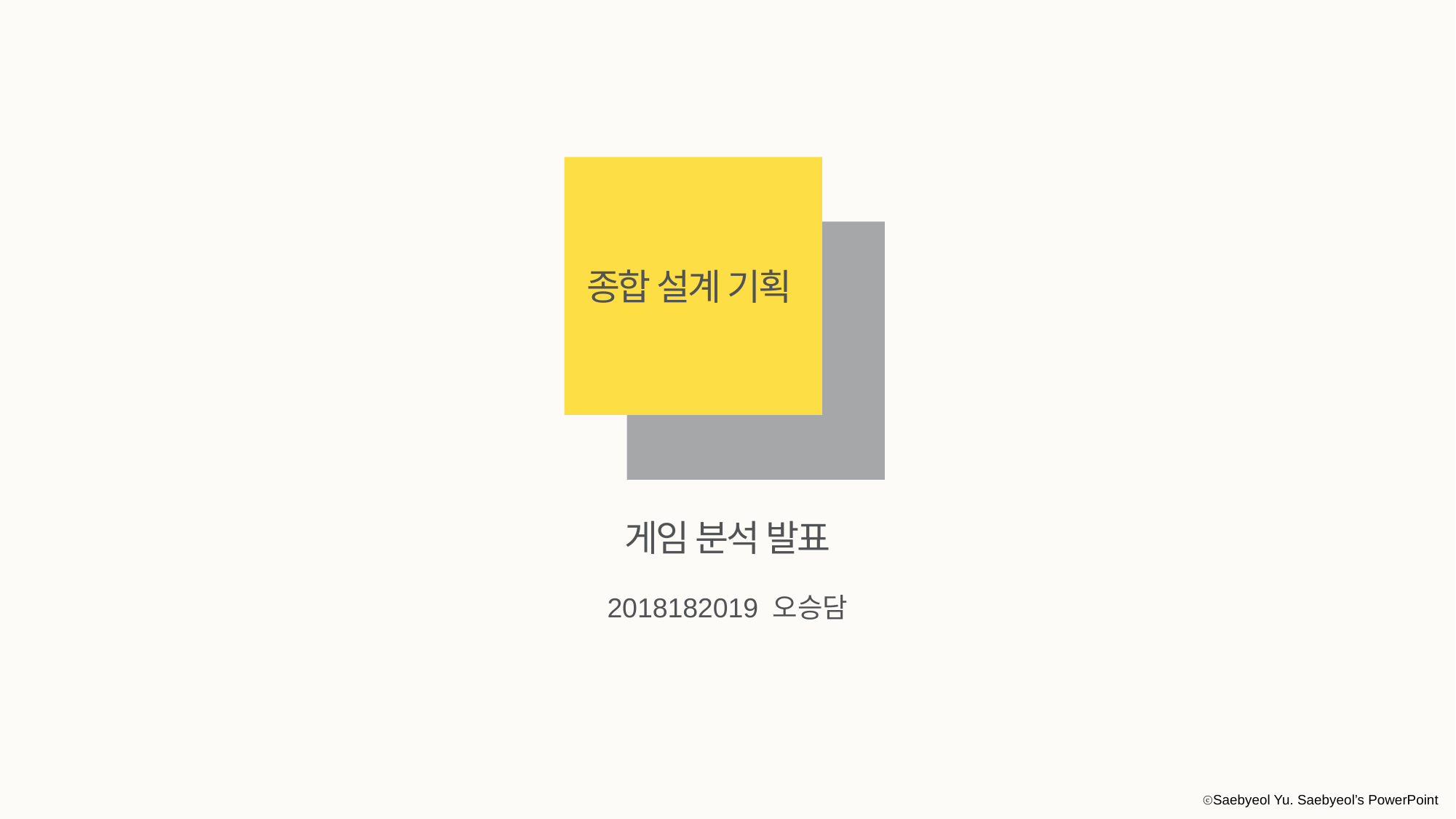

종합 설계 기획
게임 분석 발표
2018182019 오승담